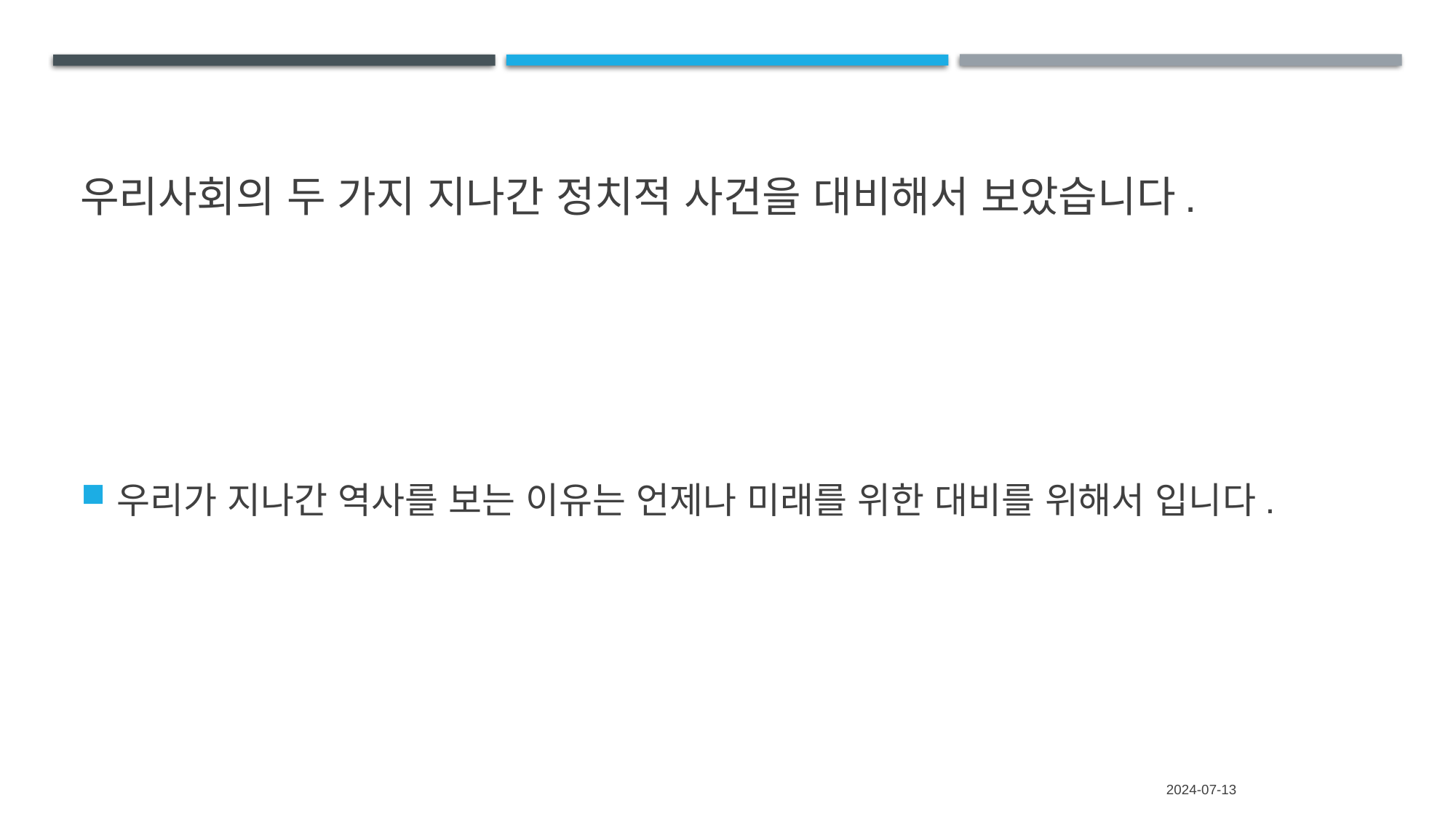

# 우리사회의 두 가지 지나간 정치적 사건을 대비해서 보았습니다.
우리가 지나간 역사를 보는 이유는 언제나 미래를 위한 대비를 위해서 입니다.
2024-07-13